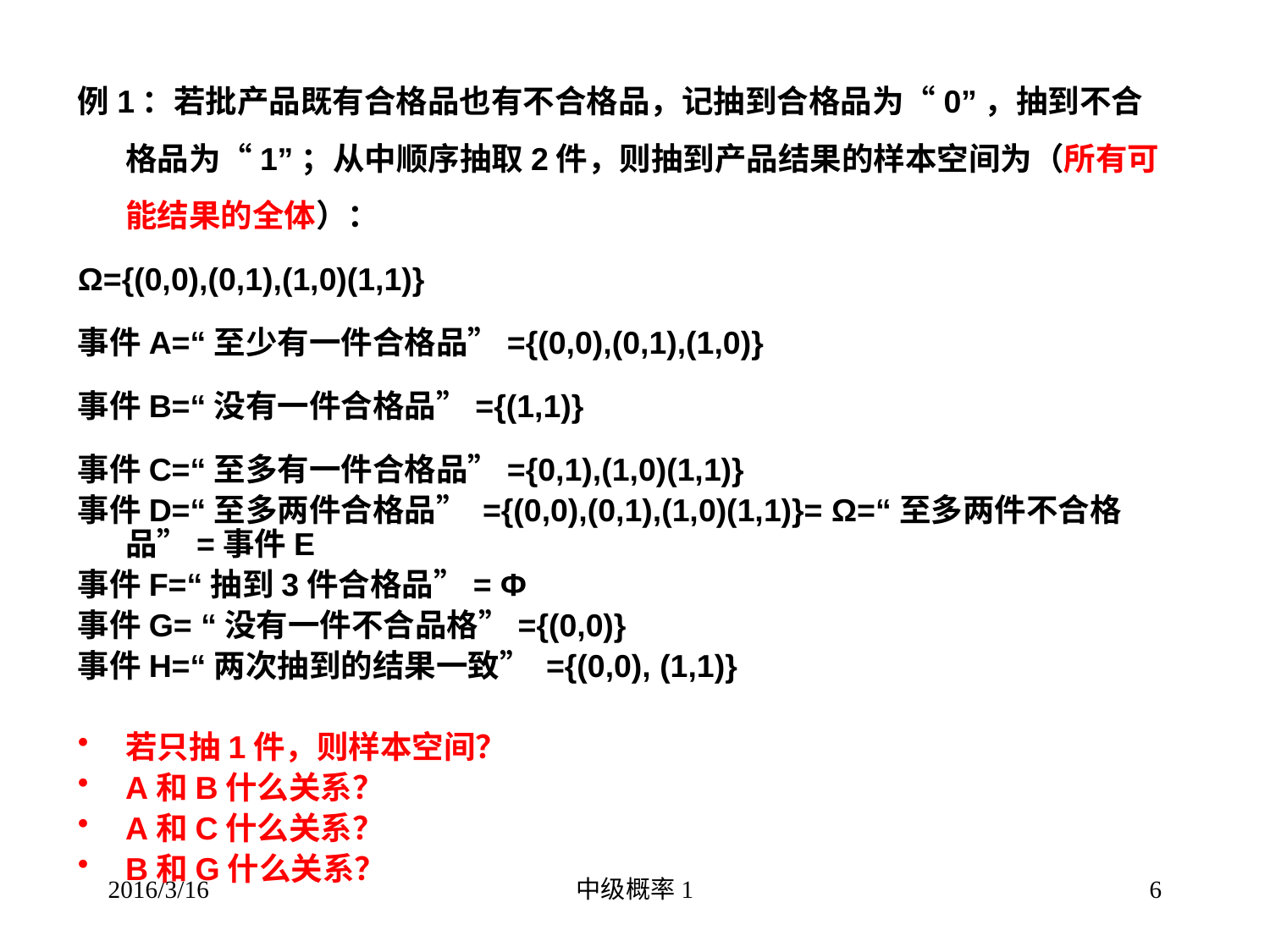

例1：若批产品既有合格品也有不合格品，记抽到合格品为“0”，抽到不合格品为“1”；从中顺序抽取2件，则抽到产品结果的样本空间为（所有可能结果的全体）：
Ω={(0,0),(0,1),(1,0)(1,1)}
事件A=“至少有一件合格品”={(0,0),(0,1),(1,0)}
事件B=“没有一件合格品”={(1,1)}
事件C=“至多有一件合格品”={0,1),(1,0)(1,1)}
事件D=“至多两件合格品” ={(0,0),(0,1),(1,0)(1,1)}= Ω=“至多两件不合格品”=事件E
事件F=“抽到3件合格品”= Φ
事件G= “没有一件不合品格”={(0,0)}
事件H=“两次抽到的结果一致” ={(0,0), (1,1)}

若只抽1件，则样本空间？
A和B什么关系？
A和C什么关系？
B和G什么关系？

2016/3/16
中级概率1
6